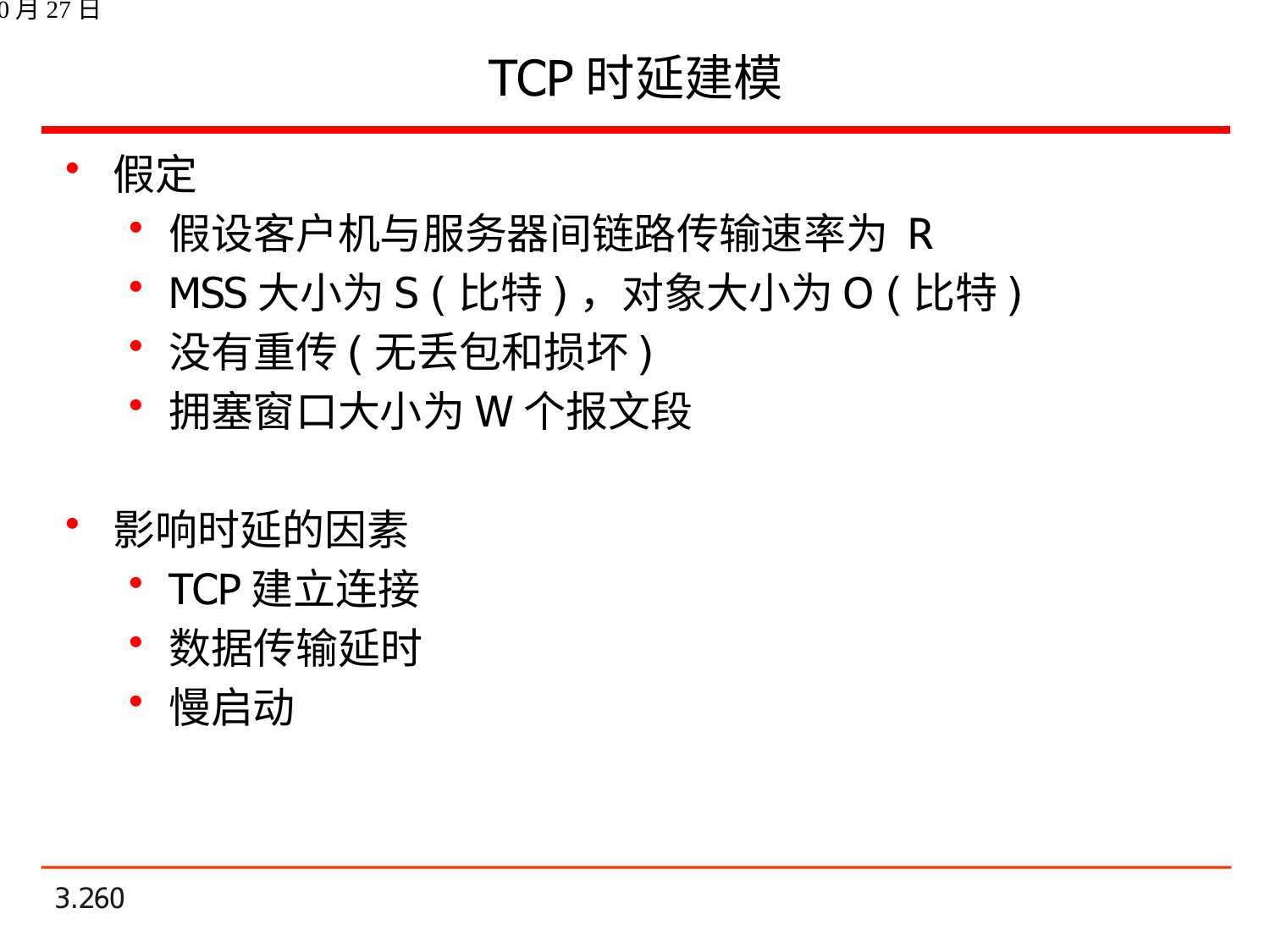

# TCP时延建模
假定
假设客户机与服务器间链路传输速率为 R
MSS大小为S (比特)，对象大小为O (比特)
没有重传(无丢包和损坏)
拥塞窗口大小为W个报文段

影响时延的因素
TCP建立连接
数据传输延时
慢启动
2020年10月27日